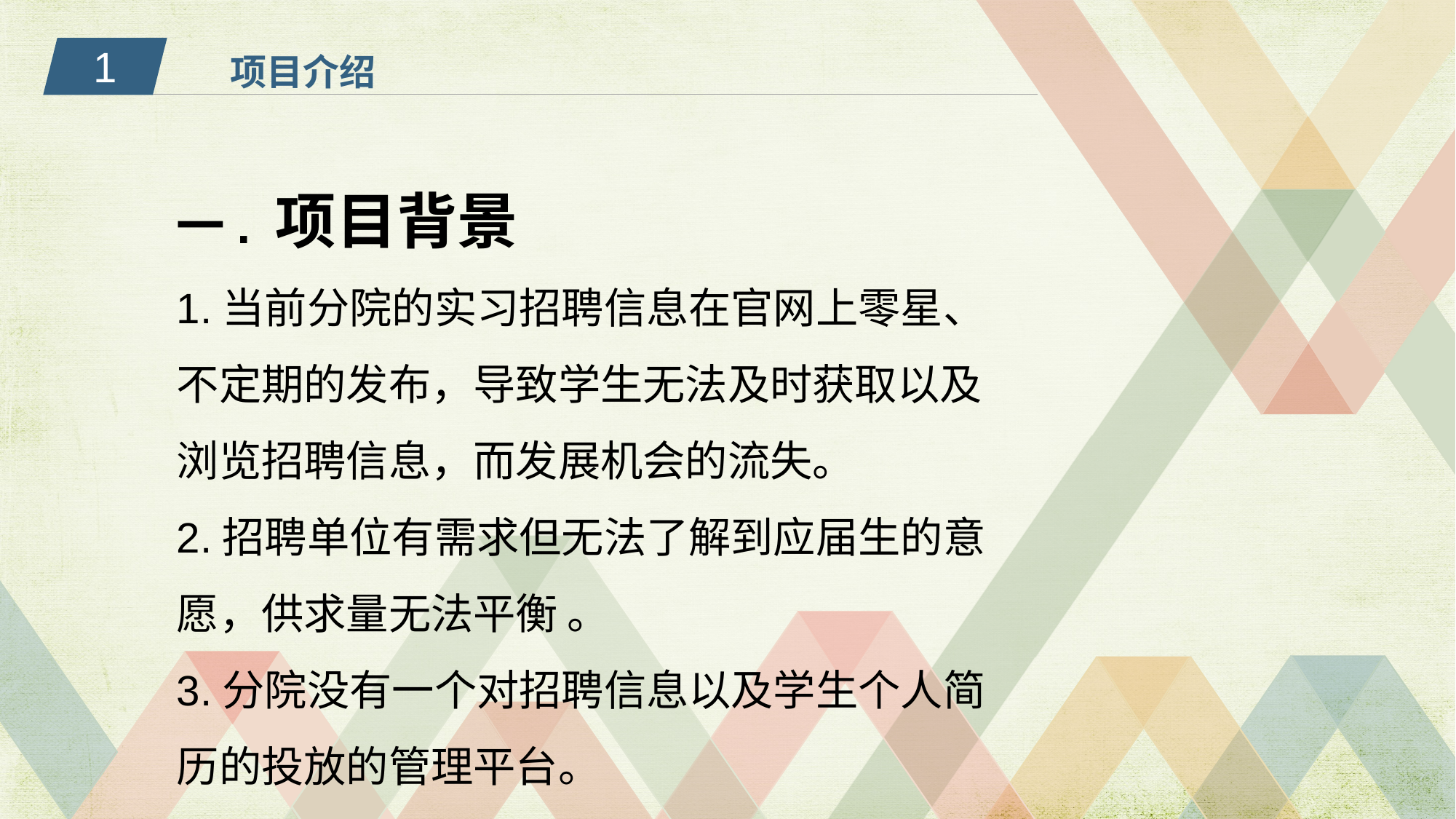

1

项目介绍

一. 项目背景
1.当前分院的实习招聘信息在官网上零星、不定期的发布，导致学生无法及时获取以及浏览招聘信息，而发展机会的流失。
2.招聘单位有需求但无法了解到应届生的意愿，供求量无法平衡 。
3.分院没有一个对招聘信息以及学生个人简历的投放的管理平台。